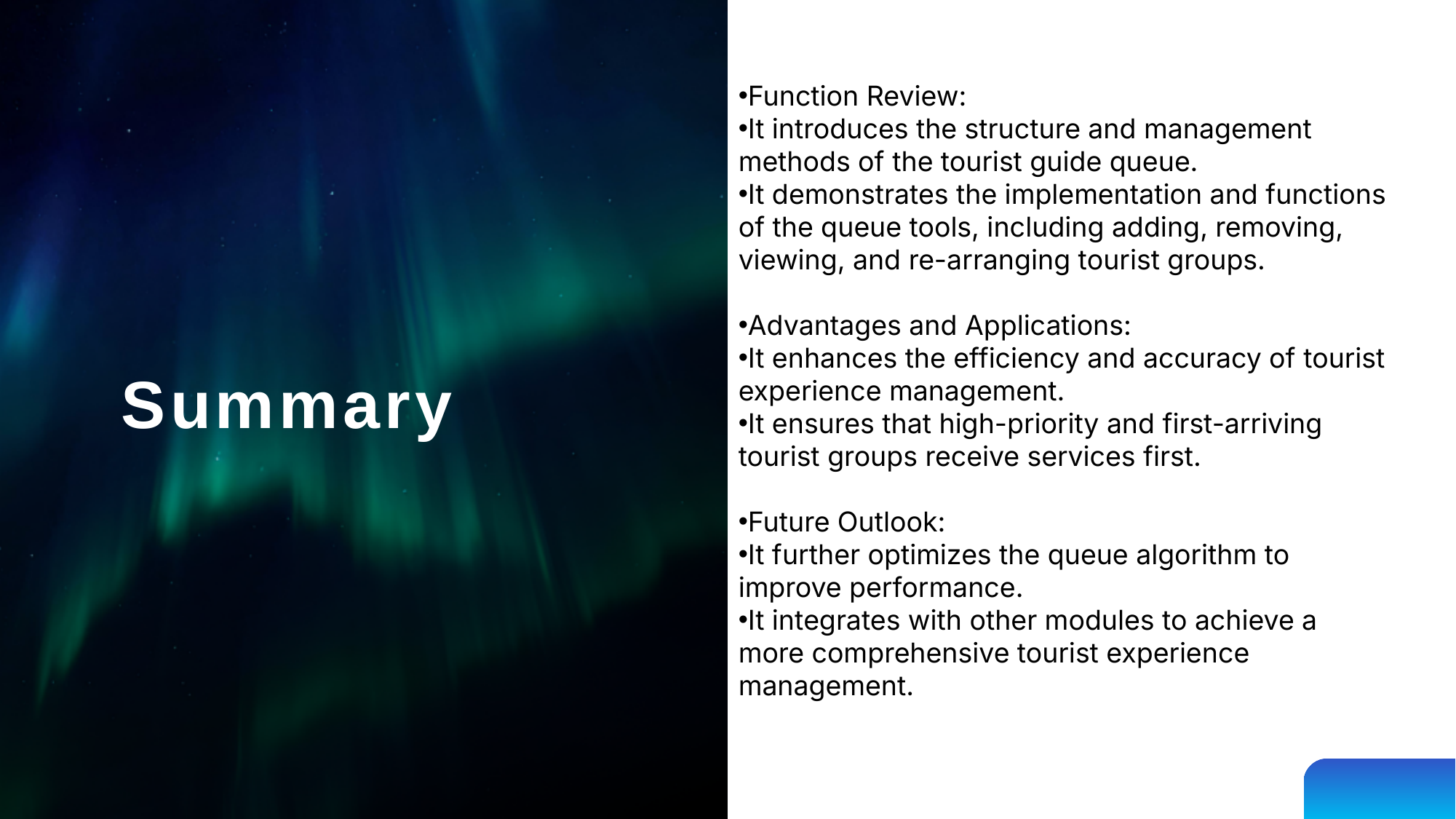

功能回顾：介绍了游客导览队列的结构和管理方法。

Function Review:
It introduces the structure and management methods of the tourist guide queue.
It demonstrates the implementation and functions of the queue tools, including adding, removing, viewing, and re-arranging tourist groups.

Advantages and Applications:
It enhances the efficiency and accuracy of tourist experience management.
It ensures that high-priority and first-arriving tourist groups receive services first.

Future Outlook:
It further optimizes the queue algorithm to improve performance.
It integrates with other modules to achieve a more comprehensive tourist experience management.
Summary